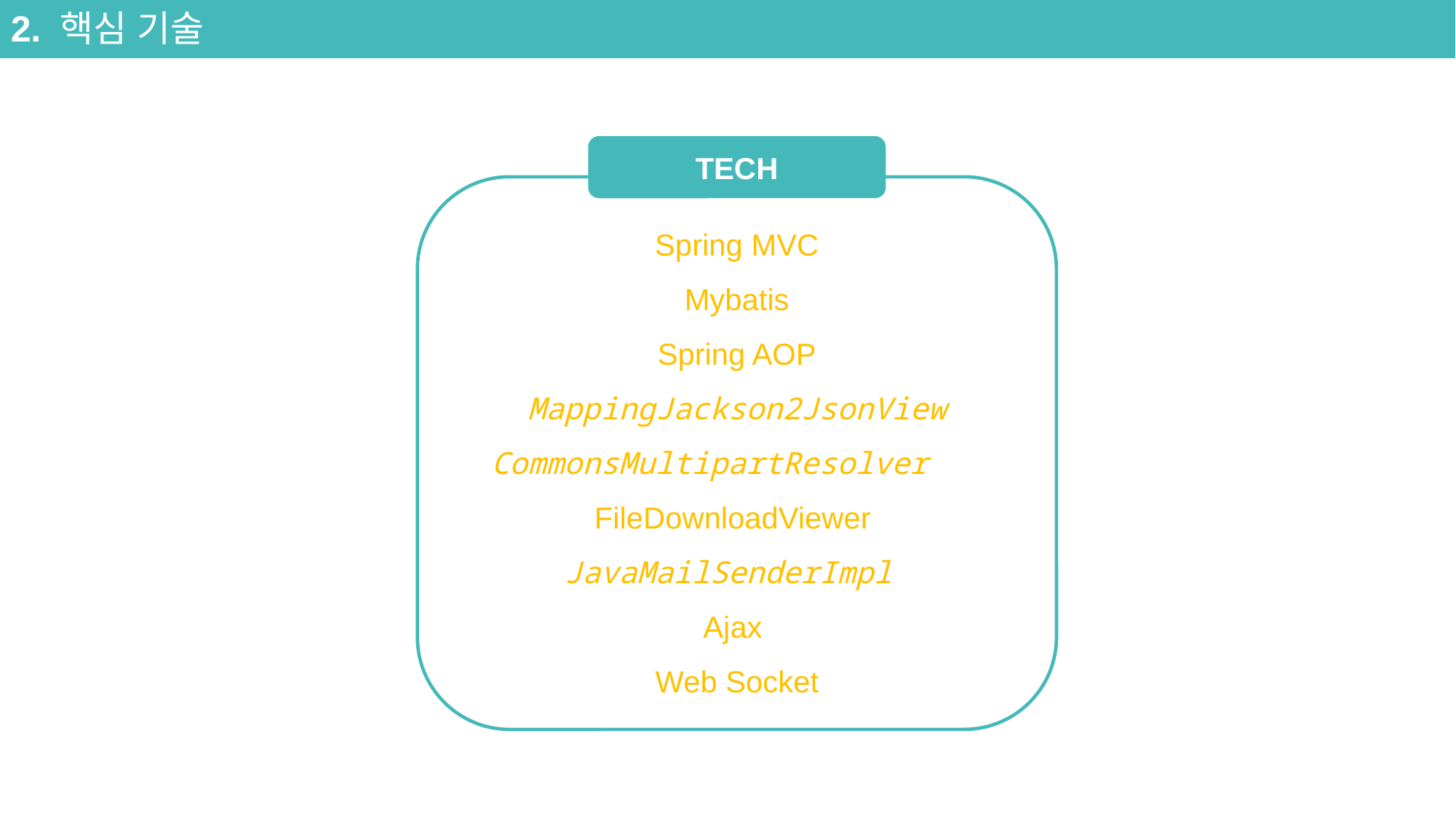

2. 핵심 기술

TECH
Spring MVC
Mybatis
Spring AOP
MappingJackson2JsonView
  CommonsMultipartResolver
FileDownloadViewer
	JavaMailSenderImpl
Ajax
Web Socket